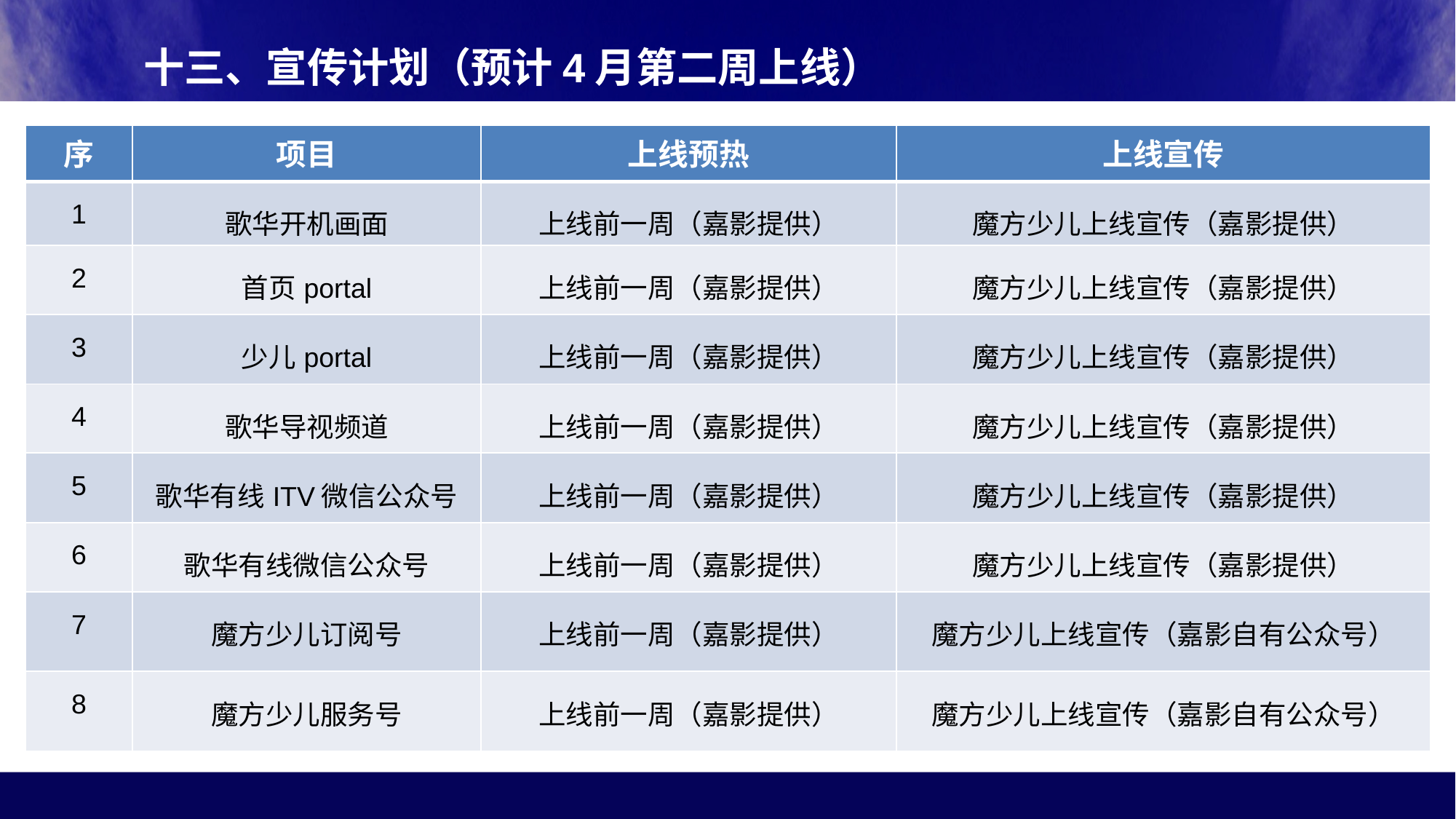

十三、宣传计划（预计4月第二周上线）
| 序 | 项目 | 上线预热 | 上线宣传 |
| --- | --- | --- | --- |
| 1 | 歌华开机画面 | 上线前一周（嘉影提供） | 魔方少儿上线宣传（嘉影提供） |
| 2 | 首页portal | 上线前一周（嘉影提供） | 魔方少儿上线宣传（嘉影提供） |
| 3 | 少儿portal | 上线前一周（嘉影提供） | 魔方少儿上线宣传（嘉影提供） |
| 4 | 歌华导视频道 | 上线前一周（嘉影提供） | 魔方少儿上线宣传（嘉影提供） |
| 5 | 歌华有线ITV微信公众号 | 上线前一周（嘉影提供） | 魔方少儿上线宣传（嘉影提供） |
| 6 | 歌华有线微信公众号 | 上线前一周（嘉影提供） | 魔方少儿上线宣传（嘉影提供） |
| 7 | 魔方少儿订阅号 | 上线前一周（嘉影提供） | 魔方少儿上线宣传（嘉影自有公众号） |
| 8 | 魔方少儿服务号 | 上线前一周（嘉影提供） | 魔方少儿上线宣传（嘉影自有公众号） |